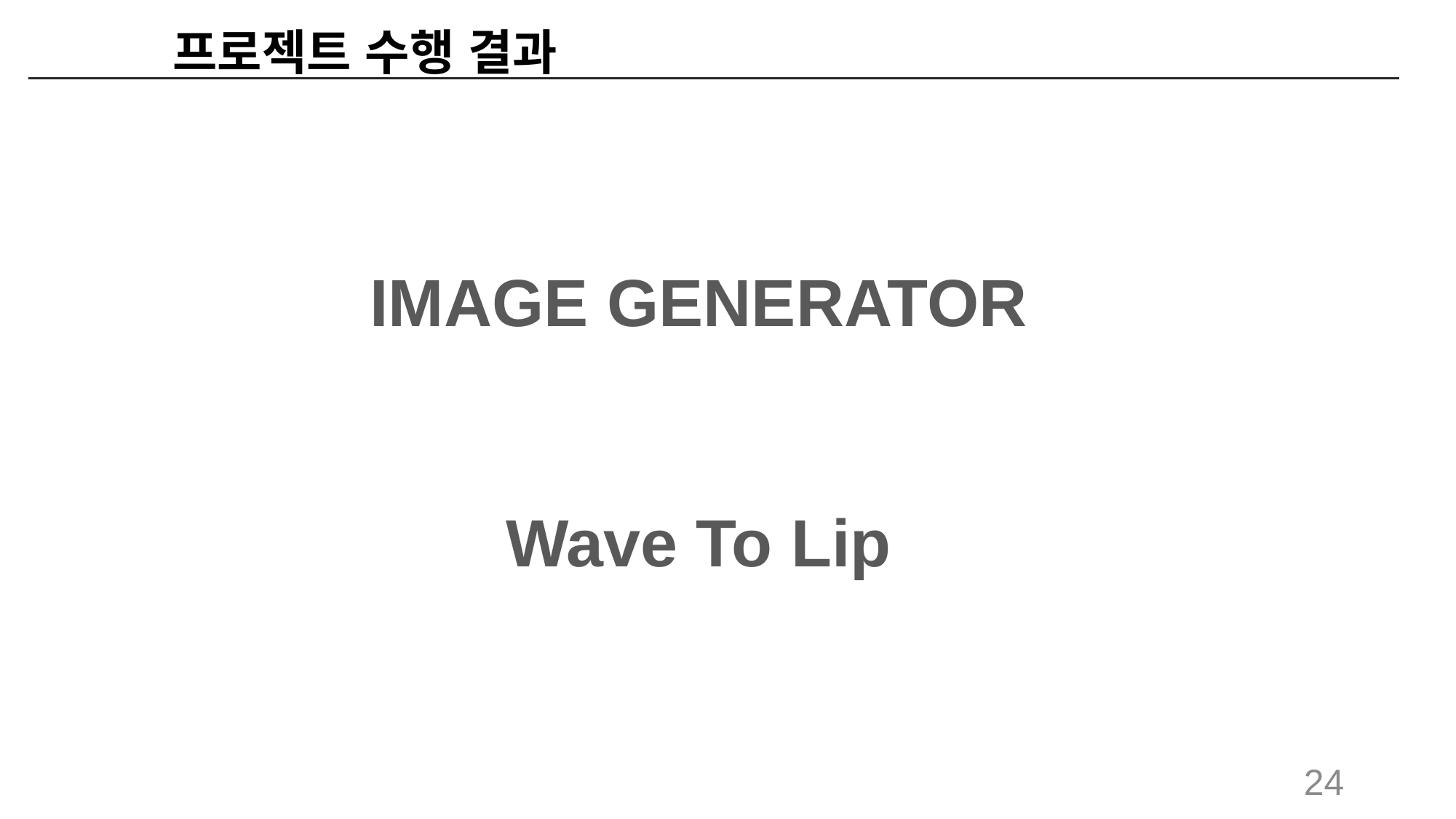

프로젝트 수행 결과
IMAGE GENERATOR

Wave To Lip
24